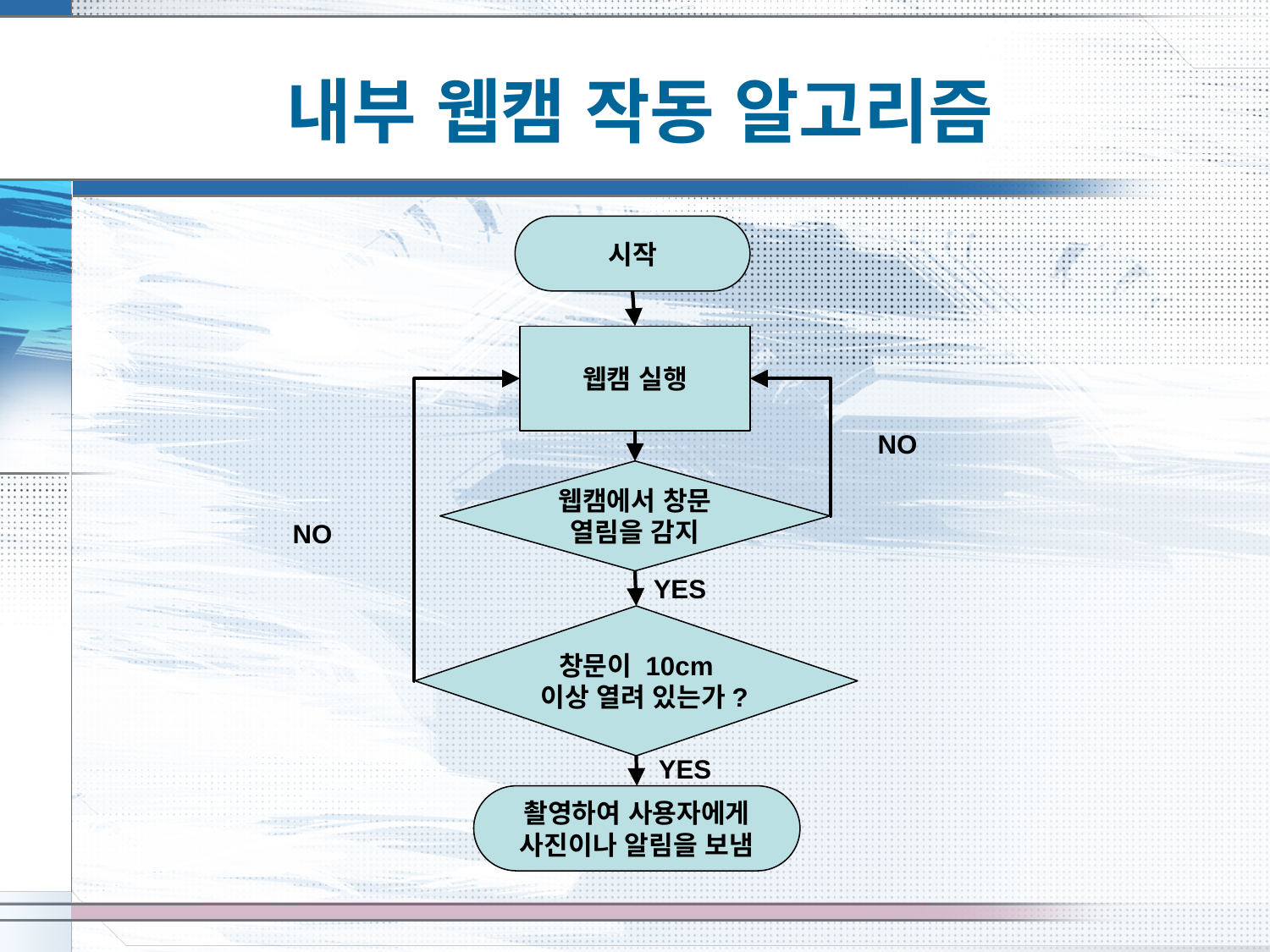

# 내부 웹캠 작동 알고리즘
시작
웹캠 실행
NO
웹캠에서 창문 열림을 감지
NO
YES
창문이 10cm 이상 열려 있는가?
YES
촬영하여 사용자에게 사진이나 알림을 보냄